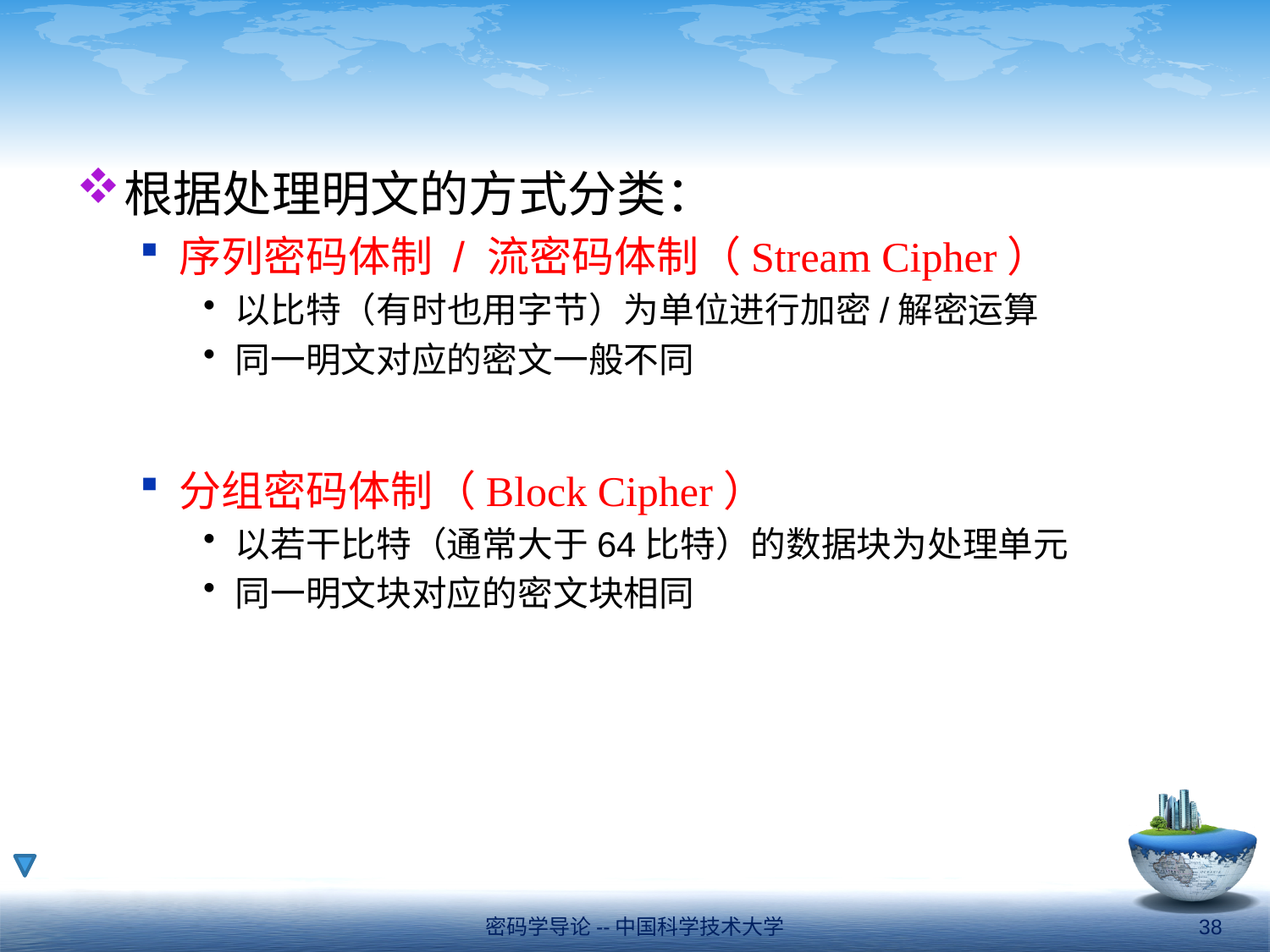

#
根据处理明文的方式分类：
序列密码体制 / 流密码体制（Stream Cipher）
以比特（有时也用字节）为单位进行加密/解密运算
同一明文对应的密文一般不同

分组密码体制（Block Cipher）
以若干比特（通常大于64比特）的数据块为处理单元
同一明文块对应的密文块相同

密码学导论--中国科学技术大学
38